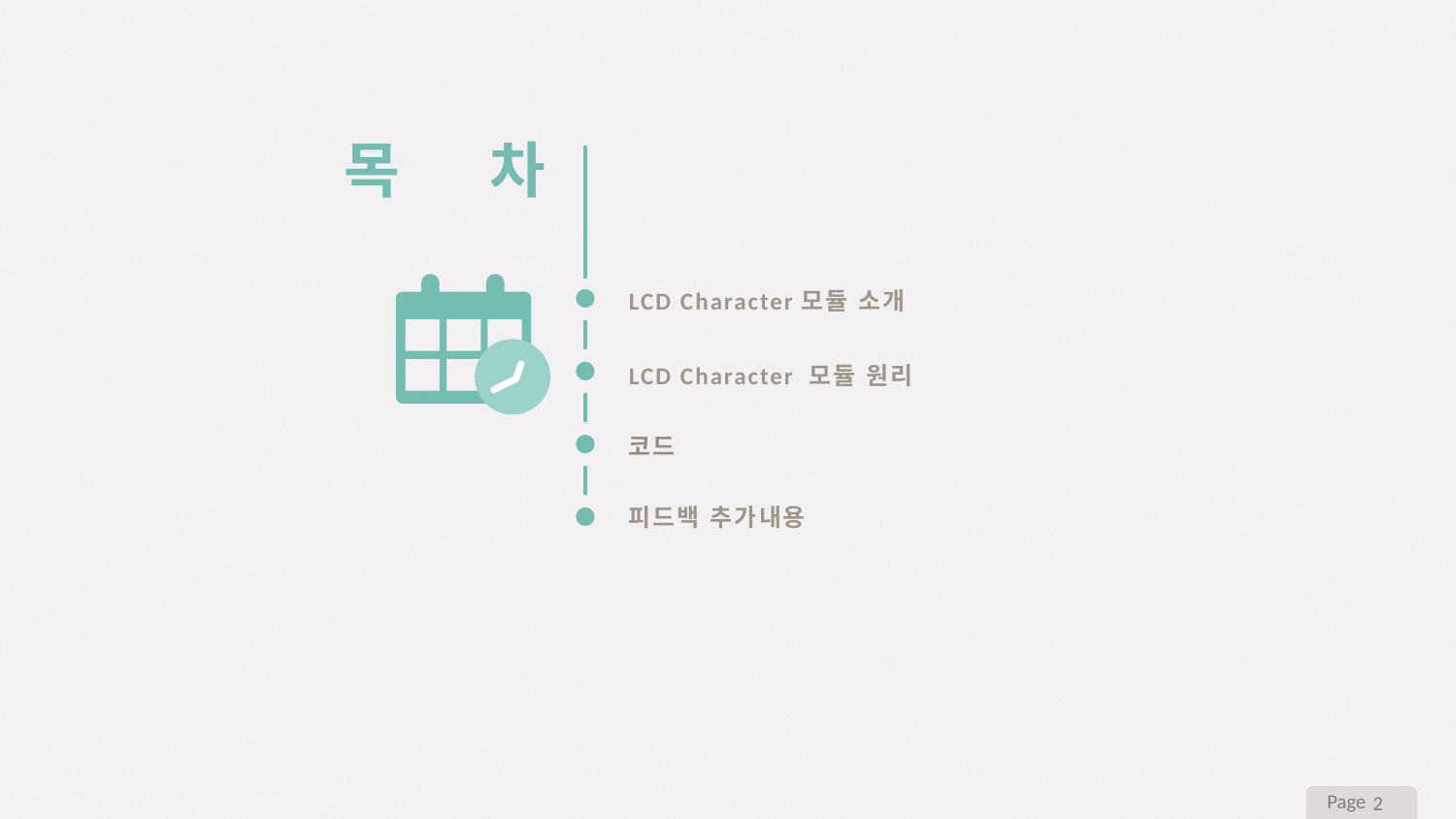

목	차

LCD Character모듈 소개
LCD Character 모듈 원리
코드
피드백 추가내용